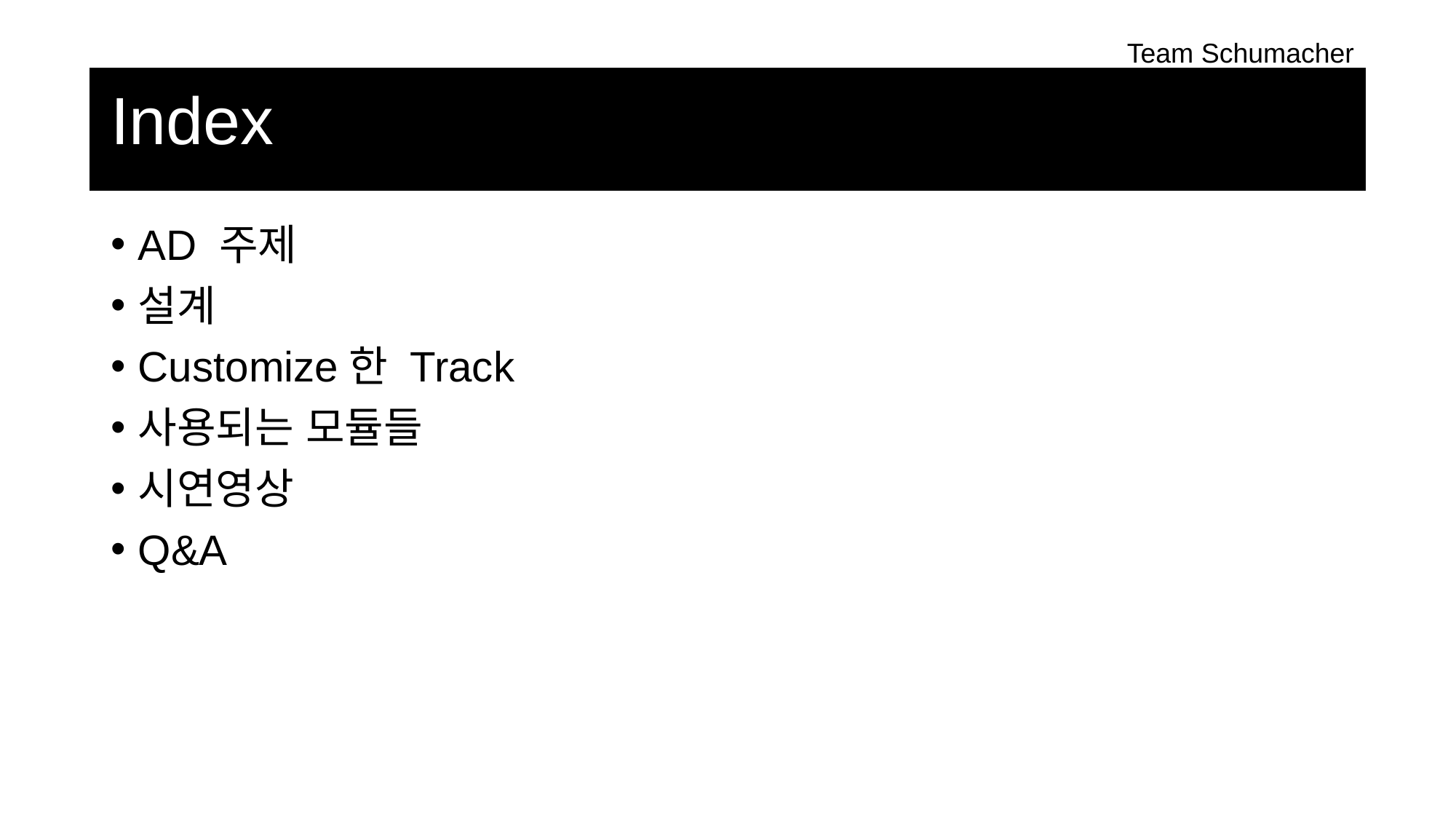

Team Schumacher
# Index

AD 주제
설계
Customize한 Track
사용되는 모듈들
시연영상
Q&A